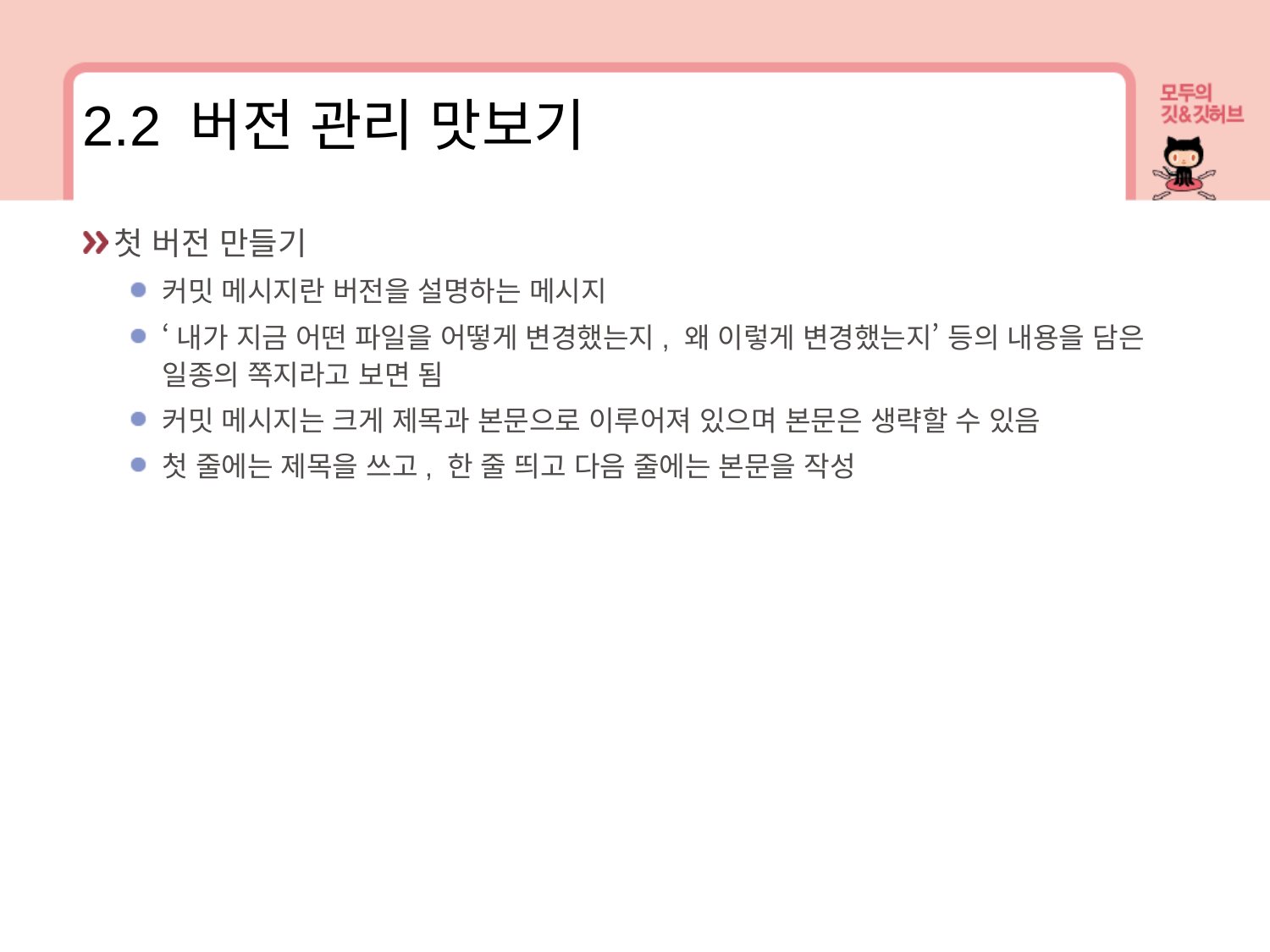

2.2 버전 관리 맛보기
첫 버전 만들기
커밋 메시지란 버전을 설명하는 메시지
‘내가 지금 어떤 파일을 어떻게 변경했는지, 왜 이렇게 변경했는지’ 등의 내용을 담은 일종의 쪽지라고 보면 됨
커밋 메시지는 크게 제목과 본문으로 이루어져 있으며 본문은 생략할 수 있음
첫 줄에는 제목을 쓰고, 한 줄 띄고 다음 줄에는 본문을 작성